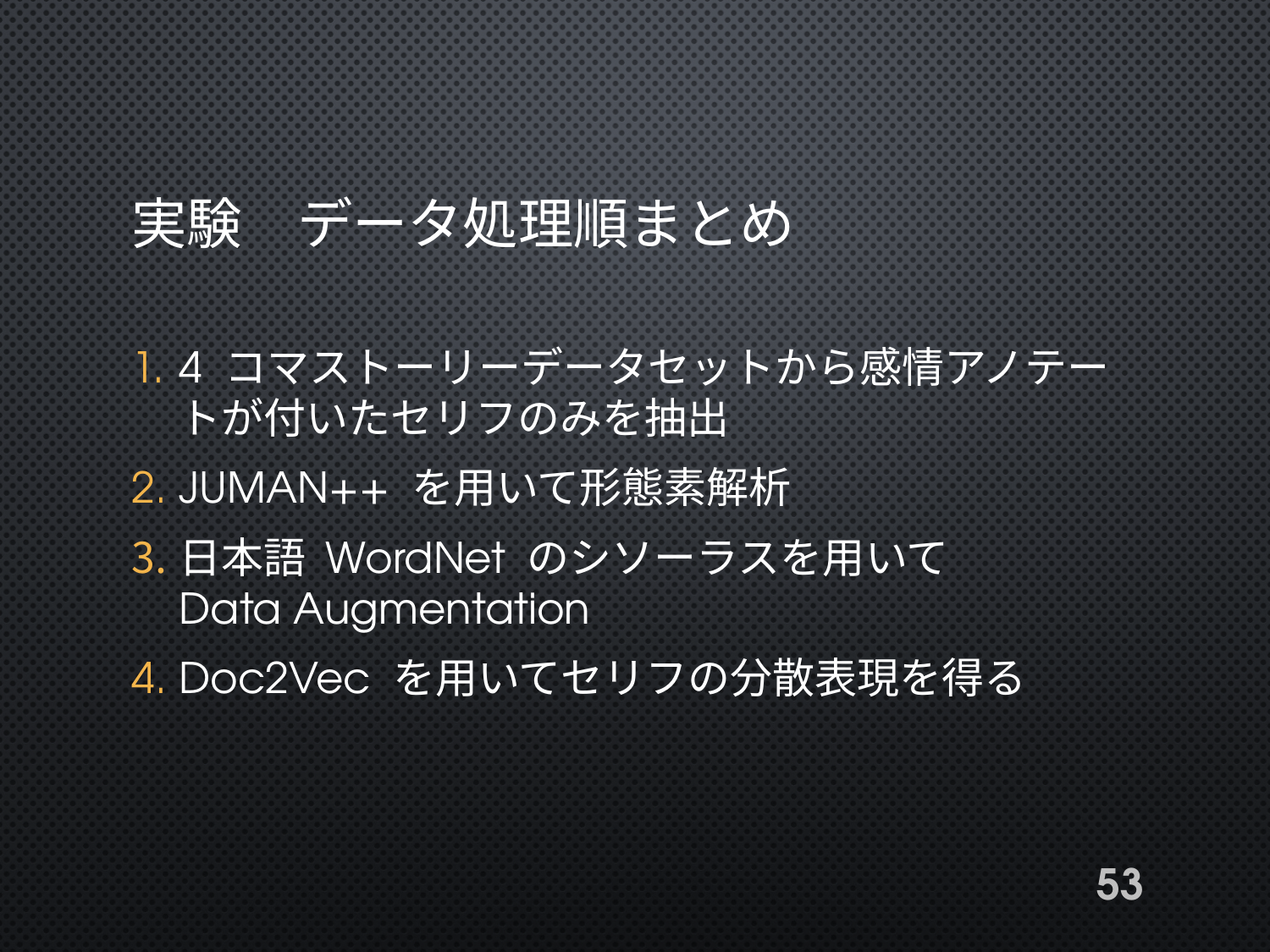

# 実験　データ処理順まとめ
4 コマストーリーデータセットから感情アノテートが付いたセリフのみを抽出
JUMAN++ を用いて形態素解析
日本語 WordNet のシソーラスを用いて　　　　Data Augmentation
Doc2Vec を用いてセリフの分散表現を得る
53